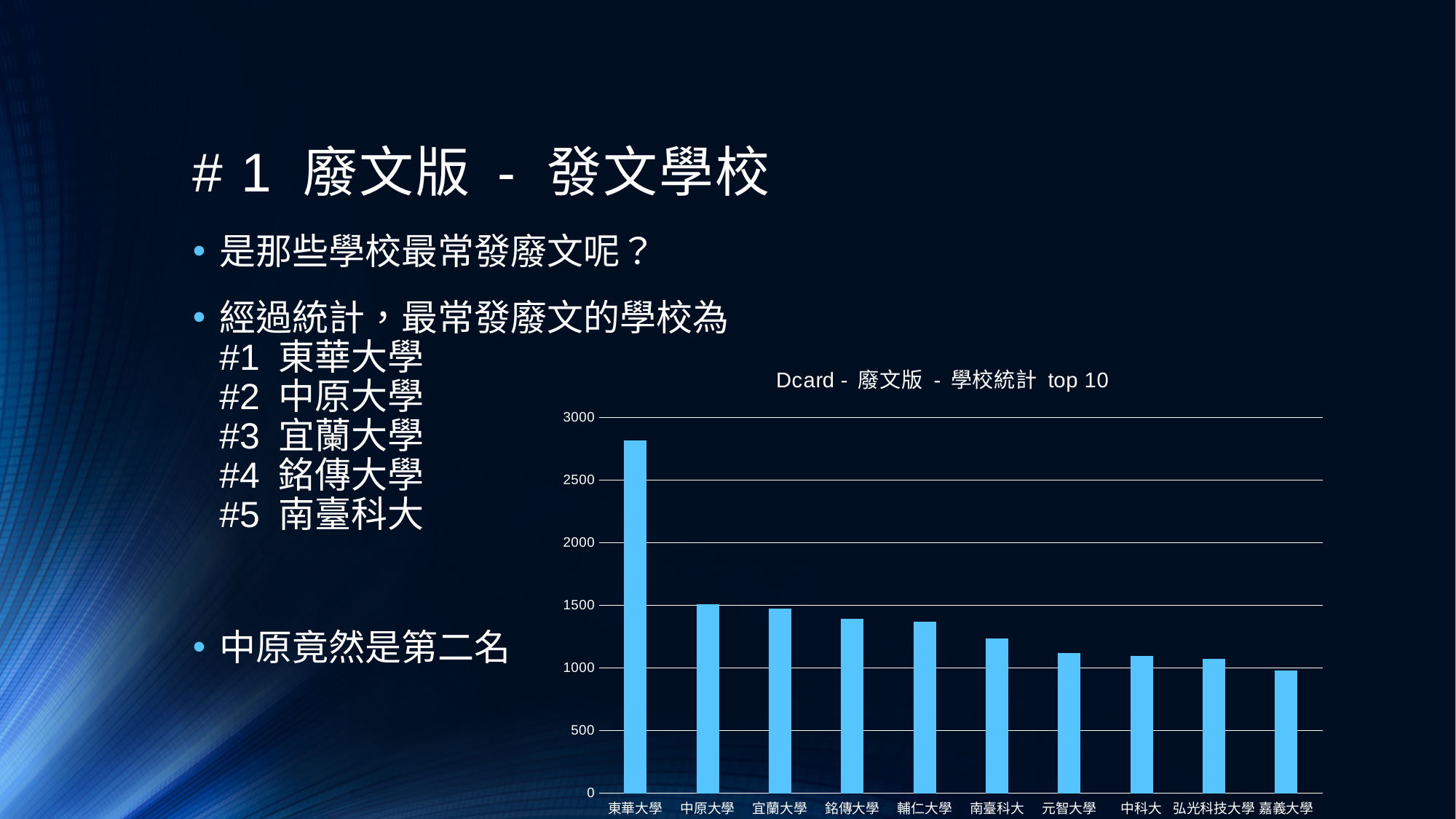

# # 1 廢文版 - 發文學校
是那些學校最常發廢文呢？
經過統計，最常發廢文的學校為
#1 東華大學
#2 中原大學
#3 宜蘭大學
#4 銘傳大學
#5 南臺科大

中原竟然是第二名

### Chart: Dcard - 廢文版 - 學校統計 top 10

| Category |  |
|---|---|
| 東華大學 | 2814.0 |
| 中原大學 | 1507.0 |
| 宜蘭大學 | 1471.0 |
| 銘傳大學 | 1391.0 |
| 輔仁大學 | 1368.0 |
| 南臺科大 | 1236.0 |
| 元智大學 | 1120.0 |
| 中科大 | 1094.0 |
| 弘光科技大學 | 1074.0 |
| 嘉義大學 | 979.0 |